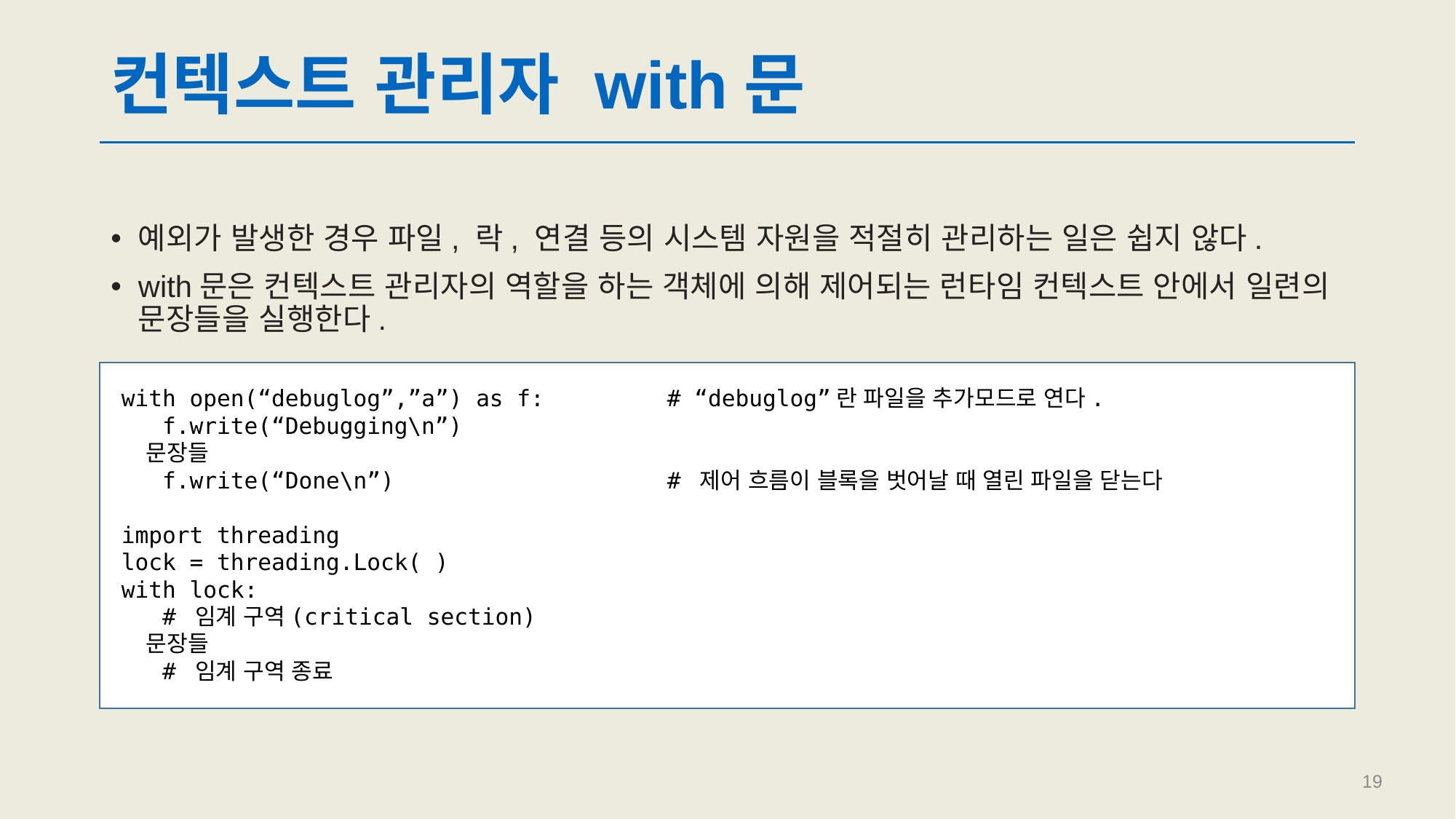

# 컨텍스트 관리자 with문
예외가 발생한 경우 파일, 락, 연결 등의 시스템 자원을 적절히 관리하는 일은 쉽지 않다.
with문은 컨텍스트 관리자의 역할을 하는 객체에 의해 제어되는 런타임 컨텍스트 안에서 일련의 문장들을 실행한다.
with open(“debuglog”,”a”) as f:		# “debuglog”란 파일을 추가모드로 연다.
   f.write(“Debugging\n”)
   문장들
   f.write(“Done\n”)			# 제어 흐름이 블록을 벗어날 때 열린 파일을 닫는다

import threading
lock = threading.Lock( )
with lock:
   # 임계 구역(critical section)
   문장들
   # 임계 구역 종료
19